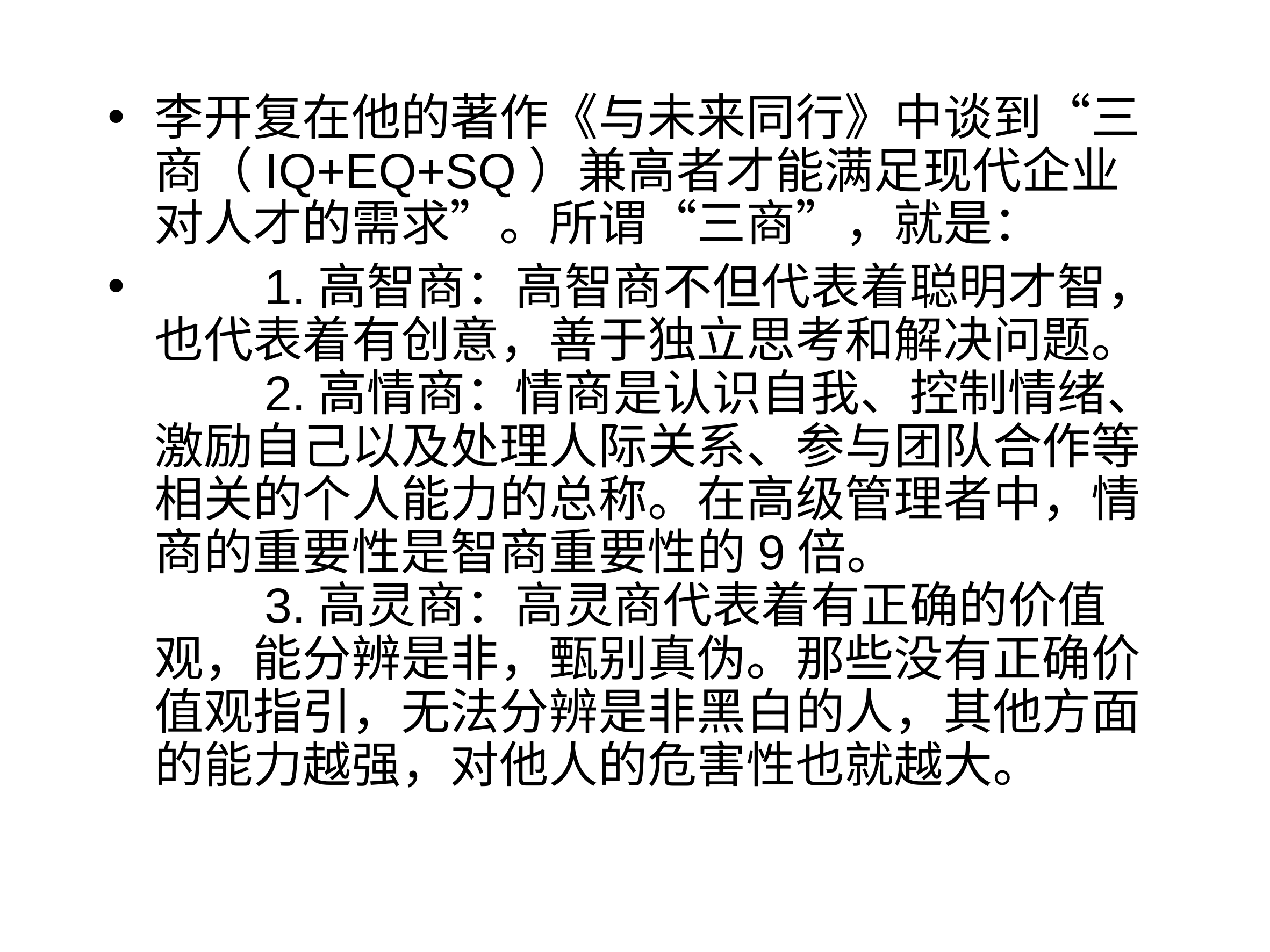

李开复在他的著作《与未来同行》中谈到“三商（IQ+EQ+SQ）兼高者才能满足现代企业对人才的需求”。所谓“三商”，就是：
　　1.高智商：高智商不但代表着聪明才智，也代表着有创意，善于独立思考和解决问题。
　　2.高情商：情商是认识自我、控制情绪、激励自己以及处理人际关系、参与团队合作等相关的个人能力的总称。在高级管理者中，情商的重要性是智商重要性的9倍。
　　3.高灵商：高灵商代表着有正确的价值观，能分辨是非，甄别真伪。那些没有正确价值观指引，无法分辨是非黑白的人，其他方面的能力越强，对他人的危害性也就越大。